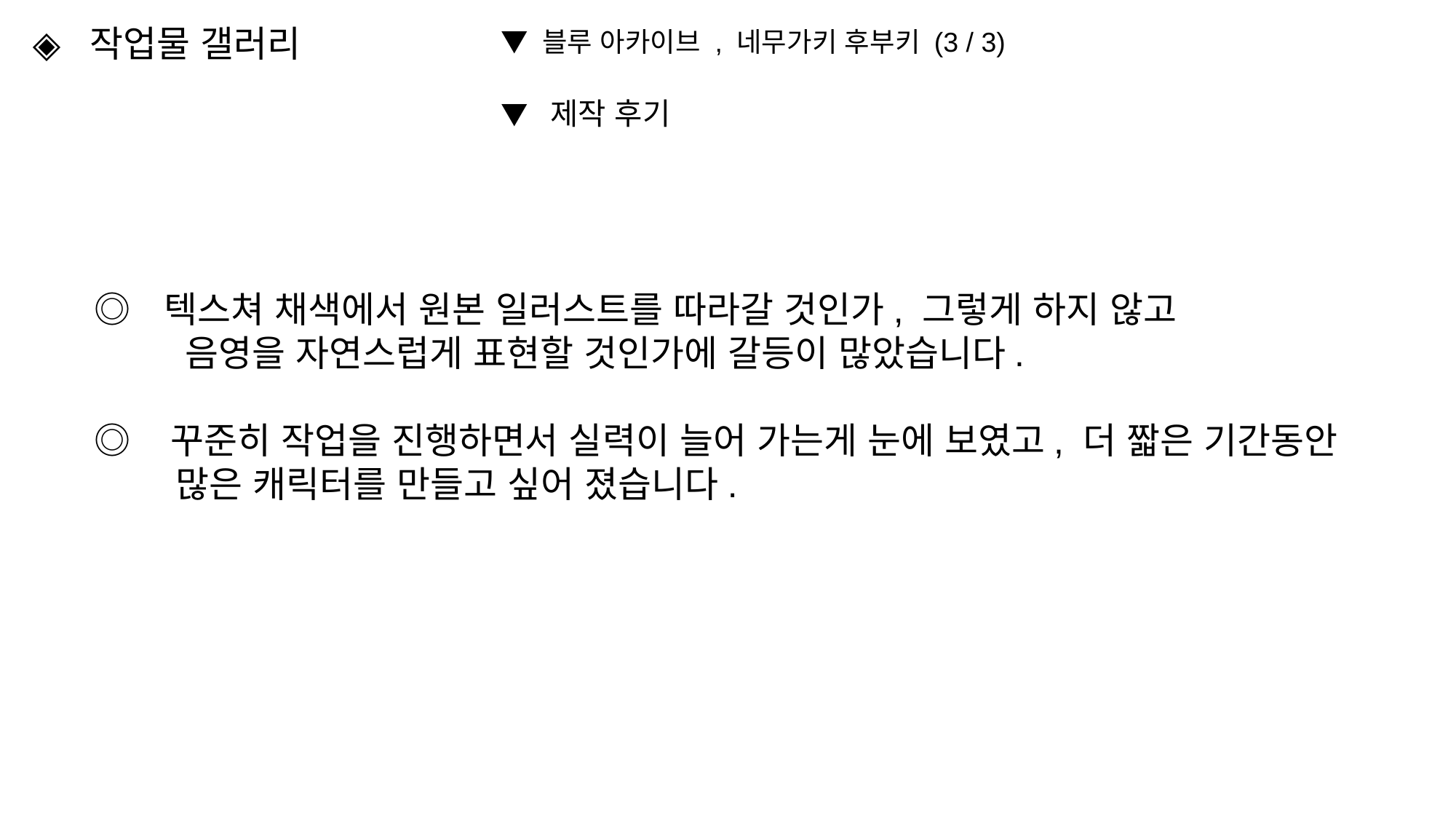

◈  작업물 갤러리
▼ 블루 아카이브 , 네무가키 후부키 (3 / 3)
▼  제작 후기
◎   텍스쳐 채색에서 원본 일러스트를 따라갈 것인가, 그렇게 하지 않고
        음영을 자연스럽게 표현할 것인가에 갈등이 많았습니다.

◎   꾸준히 작업을 진행하면서 실력이 늘어 가는게 눈에 보였고, 더 짧은 기간동안
        많은 캐릭터를 만들고 싶어 졌습니다.